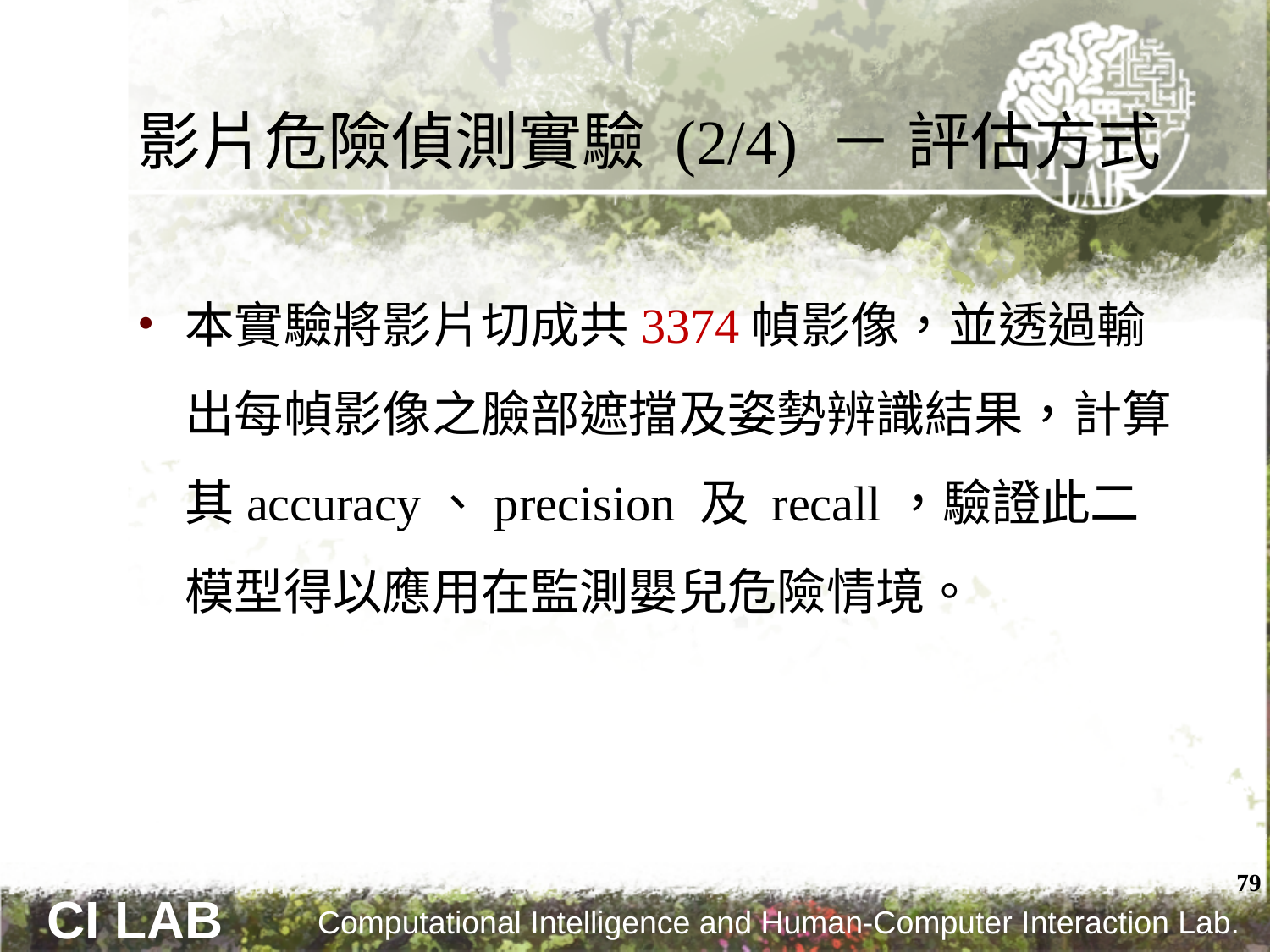

# 影片危險偵測實驗 (2/4) － 評估方式
本實驗將影片切成共3374幀影像，並透過輸出每幀影像之臉部遮擋及姿勢辨識結果，計算其accuracy、precision 及 recall，驗證此二模型得以應用在監測嬰兒危險情境。
79